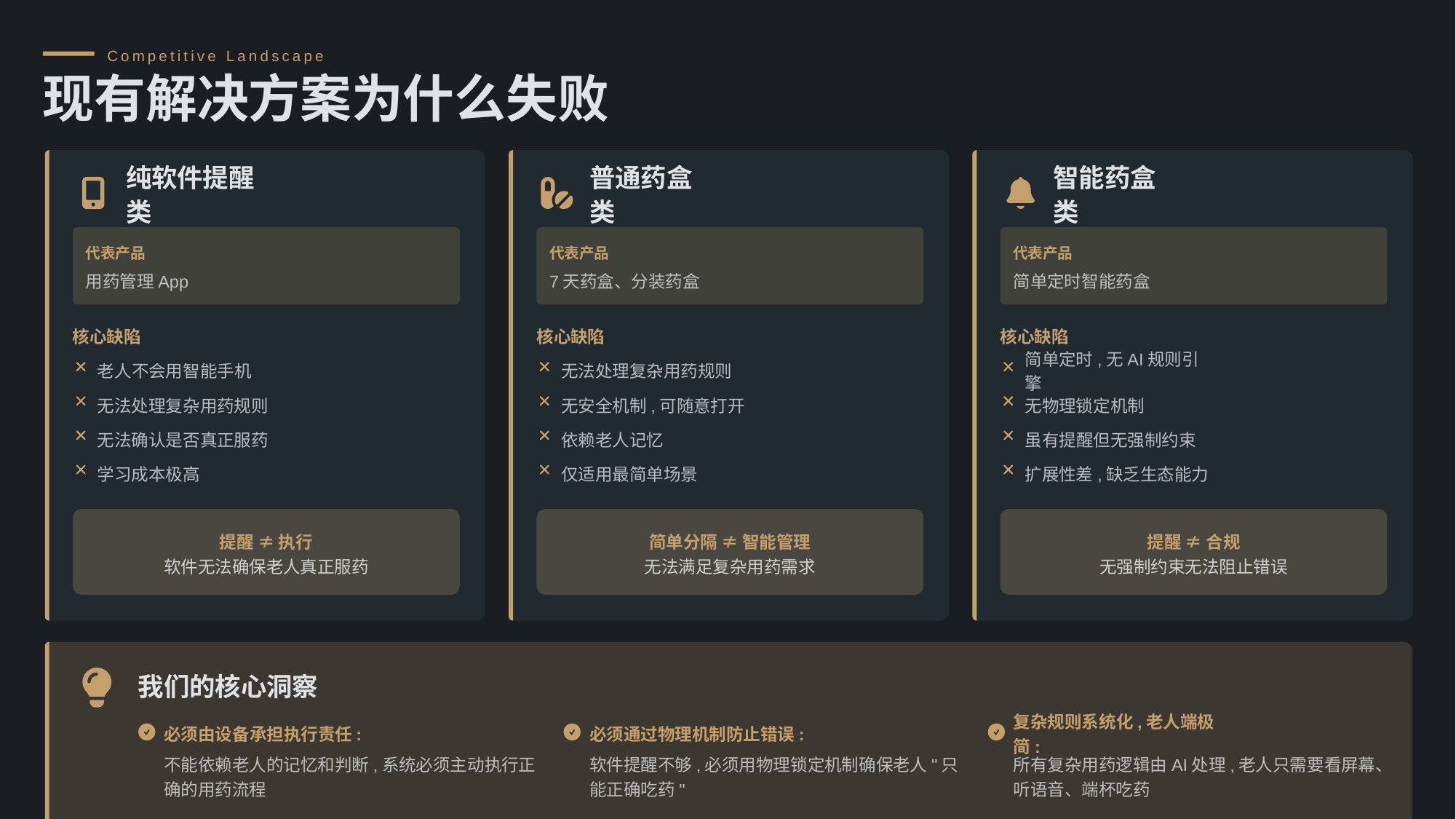

Competitive Landscape

现有解决方案为什么失败

纯软件提醒类
普通药盒类
智能药盒类

代表产品
代表产品
代表产品
用药管理App
7天药盒、分装药盒
简单定时智能药盒
核心缺陷
核心缺陷
核心缺陷
老人不会用智能手机
无法处理复杂用药规则
简单定时,无AI规则引擎

无法处理复杂用药规则
无安全机制,可随意打开
无物理锁定机制

无法确认是否真正服药
依赖老人记忆
虽有提醒但无强制约束

学习成本极高
仅适用最简单场景
扩展性差,缺乏生态能力

提醒 ≠ 执行
软件无法确保老人真正服药
简单分隔 ≠ 智能管理
无法满足复杂用药需求
提醒 ≠ 合规
无强制约束无法阻止错误

我们的核心洞察
必须由设备承担执行责任:
必须通过物理机制防止错误:
复杂规则系统化,老人端极简:

不能依赖老人的记忆和判断,系统必须主动执行正确的用药流程
软件提醒不够,必须用物理锁定机制确保老人"只能正确吃药"
所有复杂用药逻辑由AI处理,老人只需要看屏幕、听语音、端杯吃药